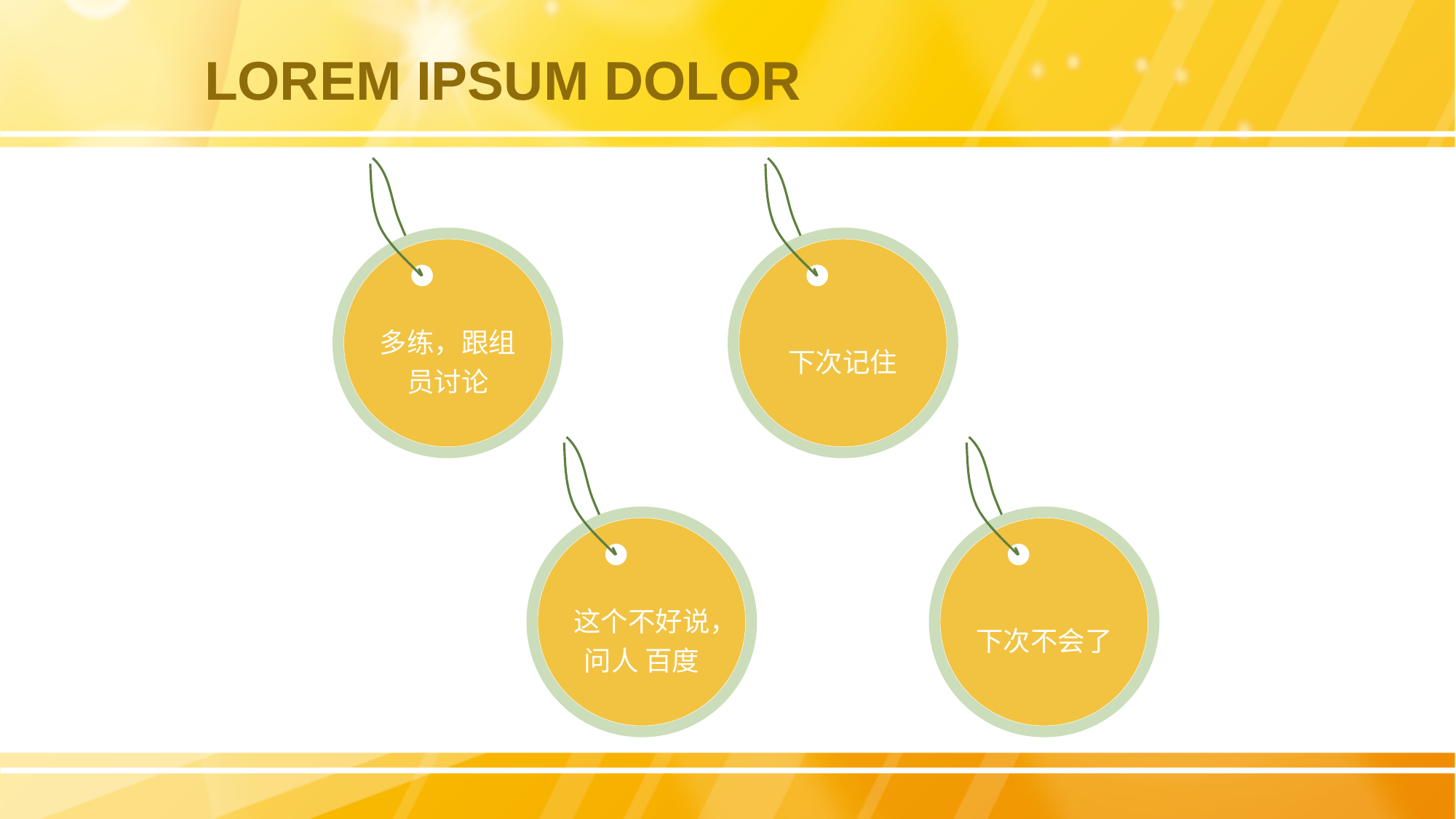

LOREM IPSUM DOLOR

多练，跟组员讨论

下次记住

下次不会了

这个不好说，问人 百度